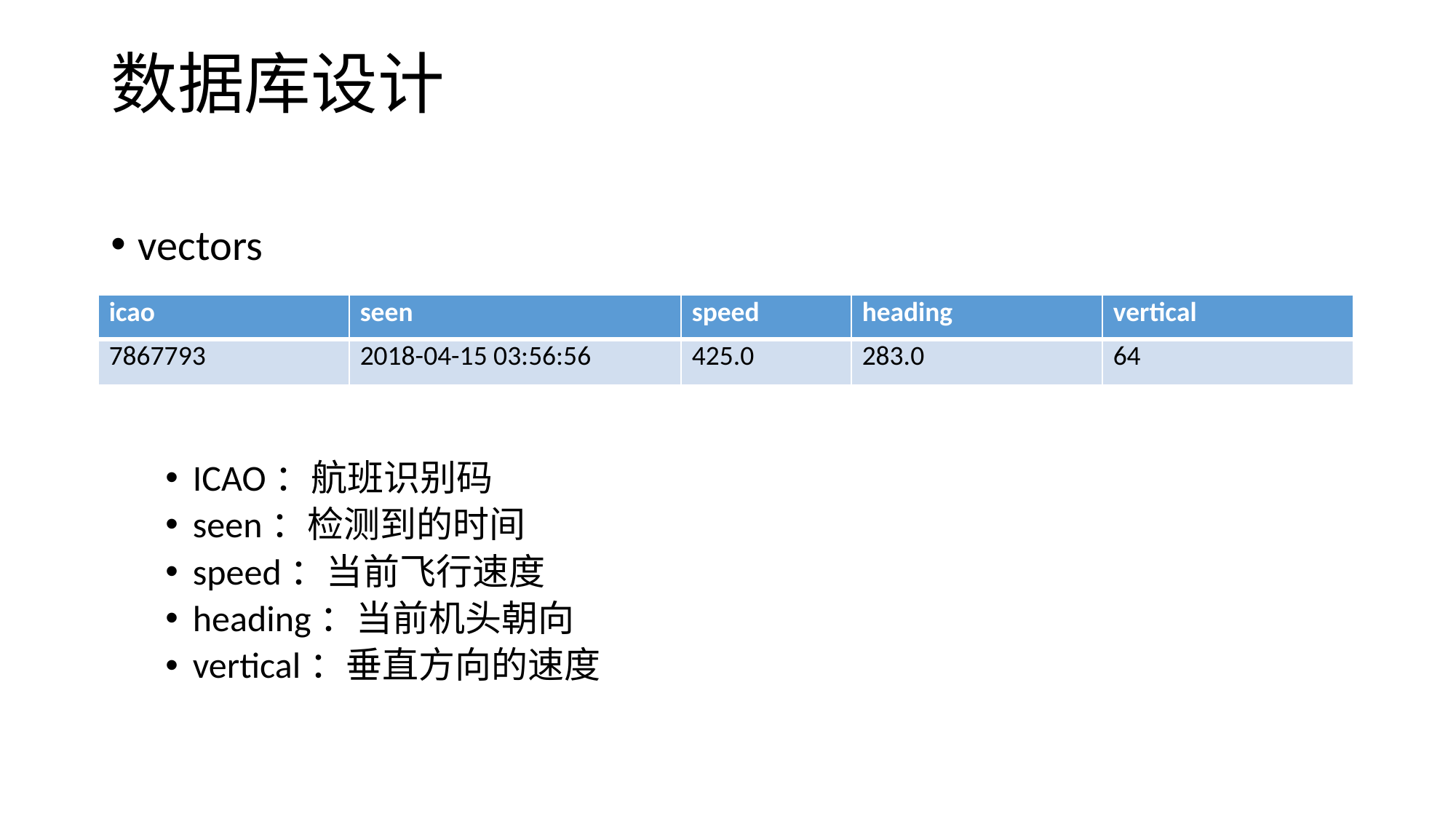

# 数据库设计

vectors

ICAO：航班识别码
seen：检测到的时间
speed：当前飞行速度
heading：当前机头朝向
vertical：垂直方向的速度
| icao | seen | speed | heading | vertical |
| --- | --- | --- | --- | --- |
| 7867793 | 2018-04-15 03:56:56 | 425.0 | 283.0 | 64 |